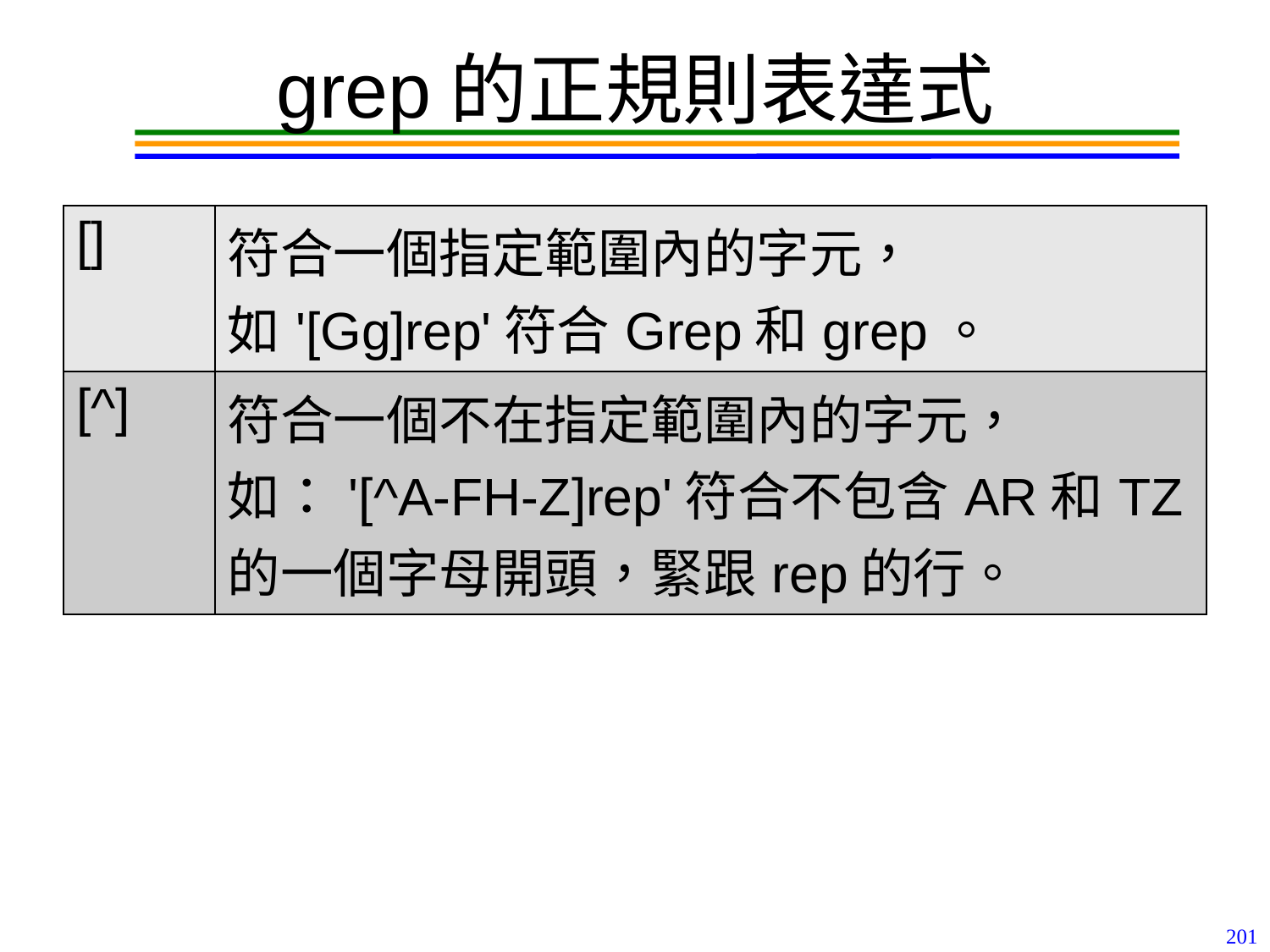

# grep的正規則表達式
| [] | 符合一個指定範圍內的字元，如'[Gg]rep'符合Grep和grep。 |
| --- | --- |
| [^] | 符合一個不在指定範圍內的字元，如：'[^A-FH-Z]rep'符合不包含AR和TZ的一個字母開頭，緊跟rep的行。 |
201